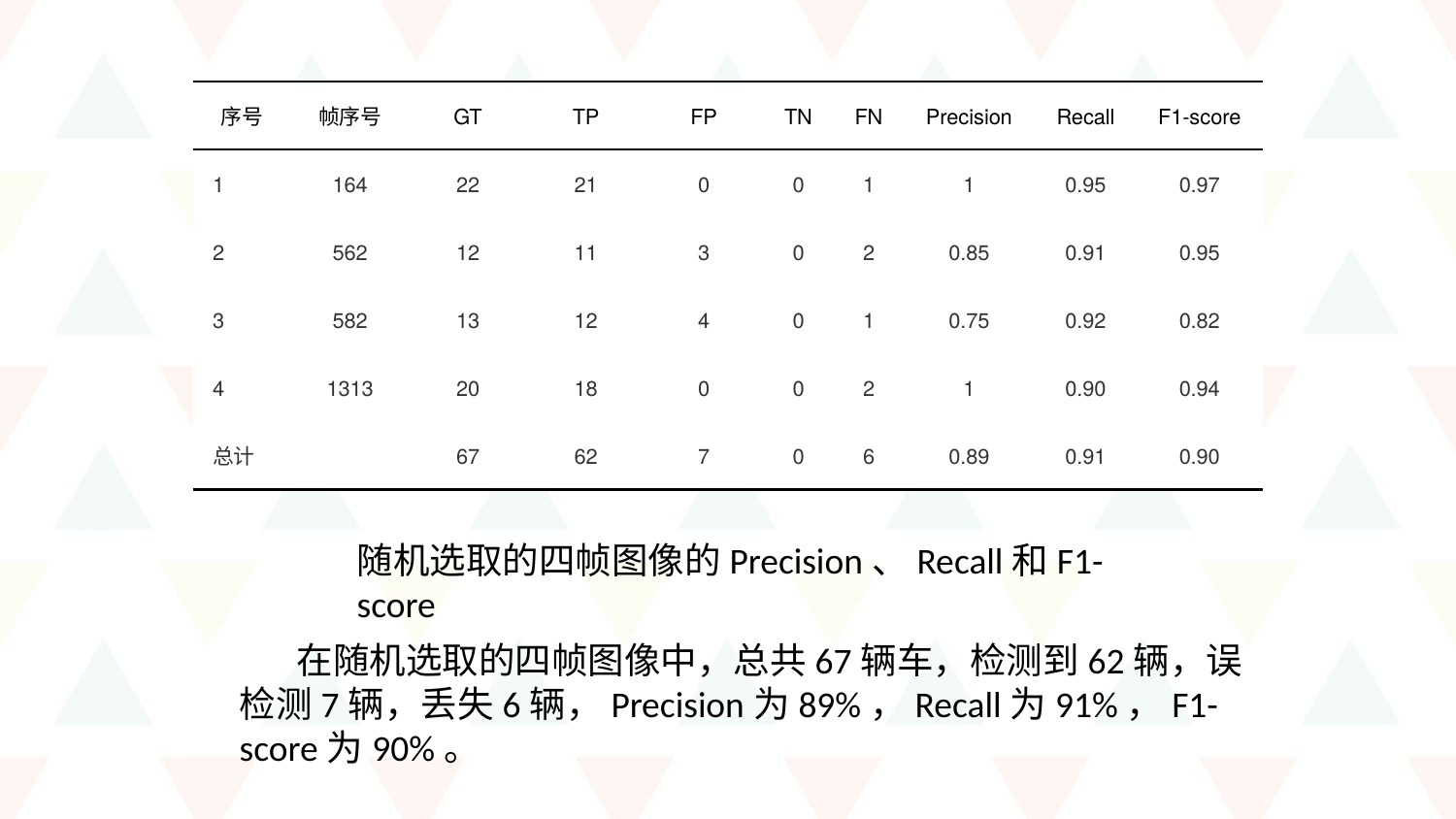

| 序号 | 帧序号 | GT | TP | FP | TN | FN | Precision | Recall | F1-score |
| --- | --- | --- | --- | --- | --- | --- | --- | --- | --- |
| 1 | 164 | 22 | 21 | 0 | 0 | 1 | 1 | 0.95 | 0.97 |
| 2 | 562 | 12 | 11 | 3 | 0 | 2 | 0.85 | 0.91 | 0.95 |
| 3 | 582 | 13 | 12 | 4 | 0 | 1 | 0.75 | 0.92 | 0.82 |
| 4 | 1313 | 20 | 18 | 0 | 0 | 2 | 1 | 0.90 | 0.94 |
| 总计 |  | 67 | 62 | 7 | 0 | 6 | 0.89 | 0.91 | 0.90 |
随机选取的四帧图像的Precision、Recall和F1-score
在随机选取的四帧图像中，总共67辆车，检测到62辆，误检测7辆，丢失6辆，Precision为89%，Recall为91%，F1-score为90%。